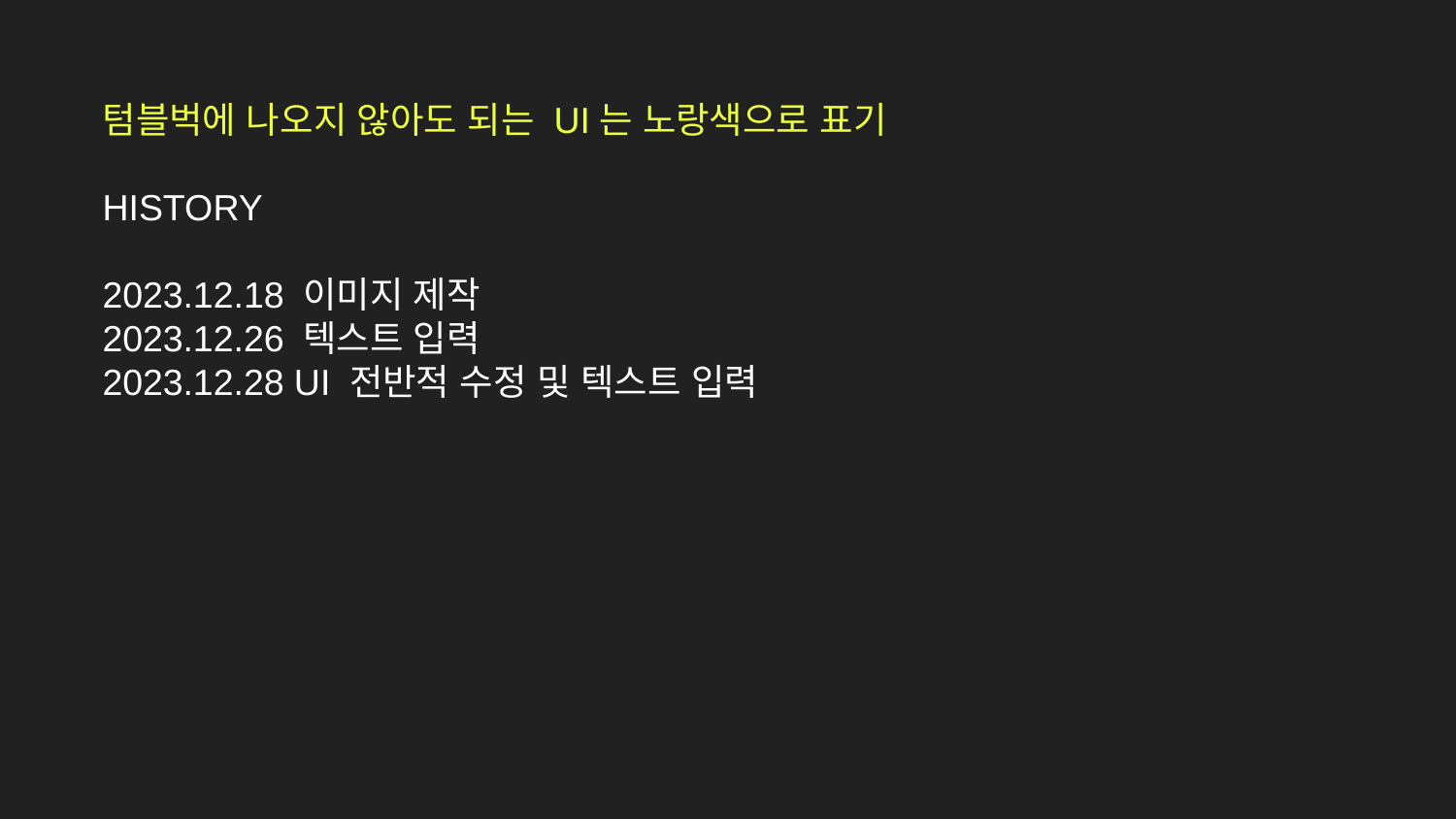

텀블벅에 나오지 않아도 되는 UI는 노랑색으로 표기

HISTORY

2023.12.18 이미지 제작
2023.12.26 텍스트 입력
2023.12.28 UI 전반적 수정 및 텍스트 입력